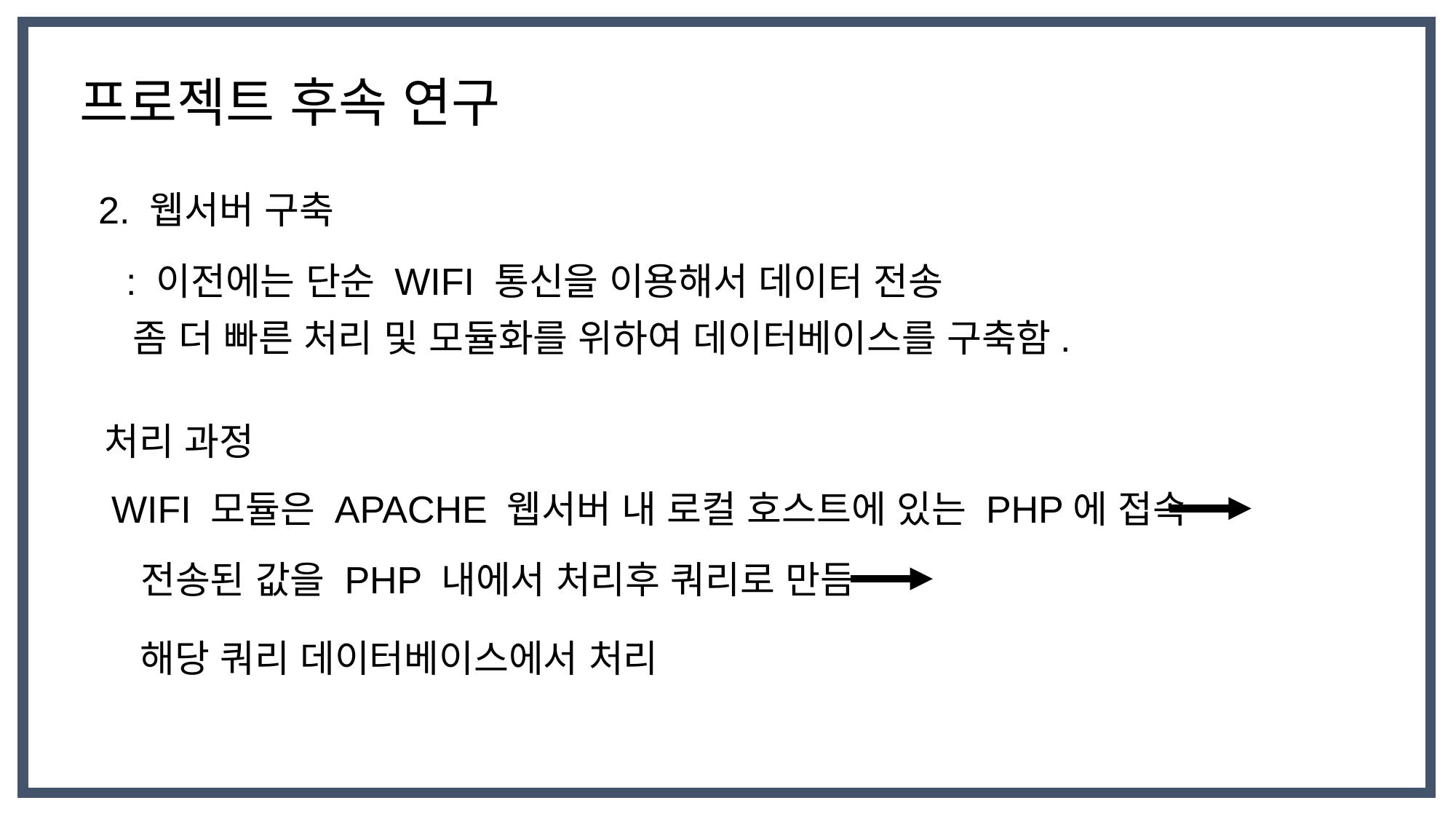

프로젝트 후속 연구
2. 웹서버 구축
: 이전에는 단순 WIFI 통신을 이용해서 데이터 전송
좀 더 빠른 처리 및 모듈화를 위하여 데이터베이스를 구축함.
처리 과정
WIFI 모듈은 APACHE 웹서버 내 로컬 호스트에 있는 PHP에 접속
전송된 값을 PHP 내에서 처리후 쿼리로 만듬
해당 쿼리 데이터베이스에서 처리